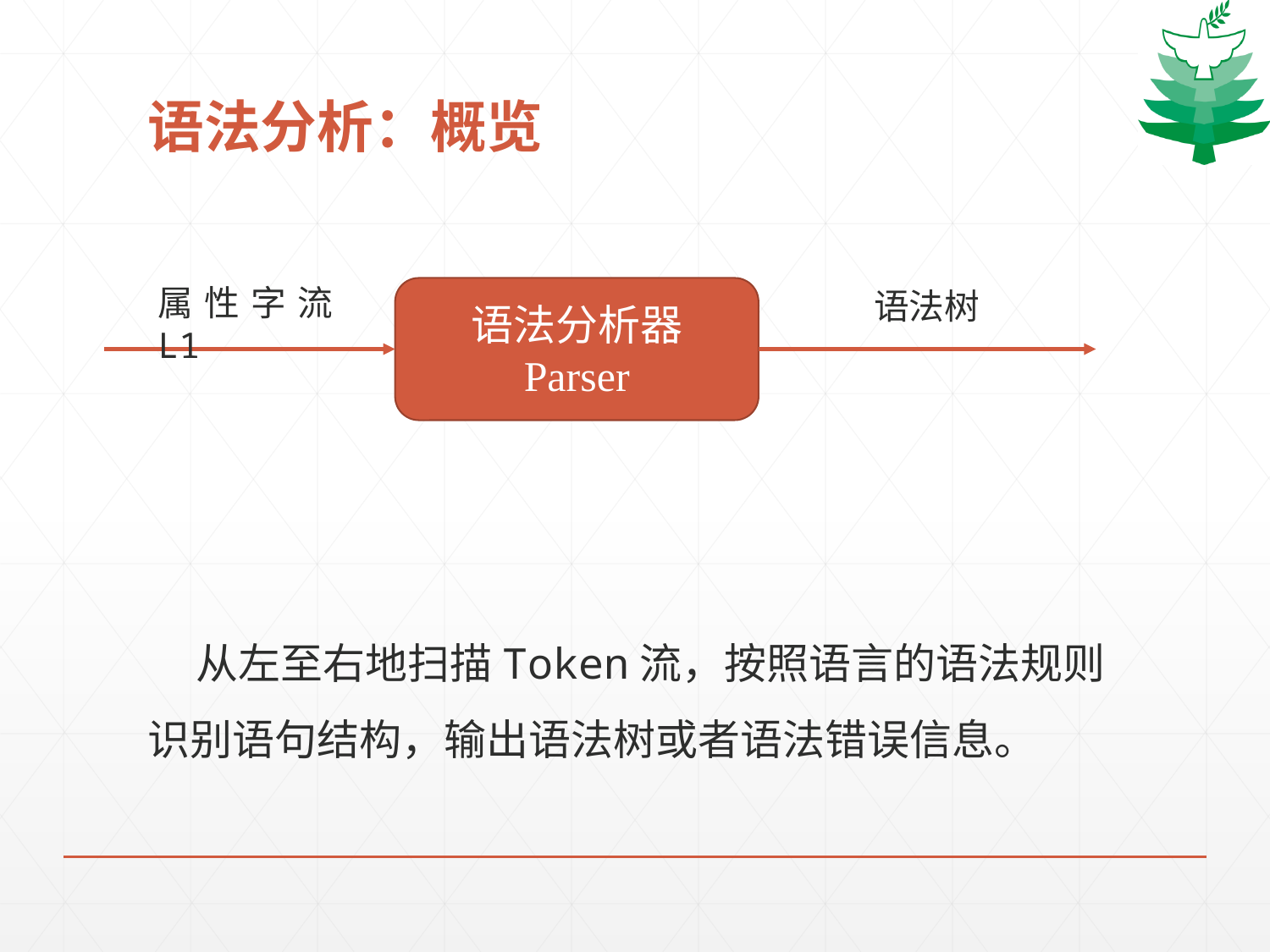

# 语法分析：概览
属性字流L1
语法分析器
Parser
语法树
    从左至右地扫描Token流，按照语言的语法规则识别语句结构，输出语法树或者语法错误信息。